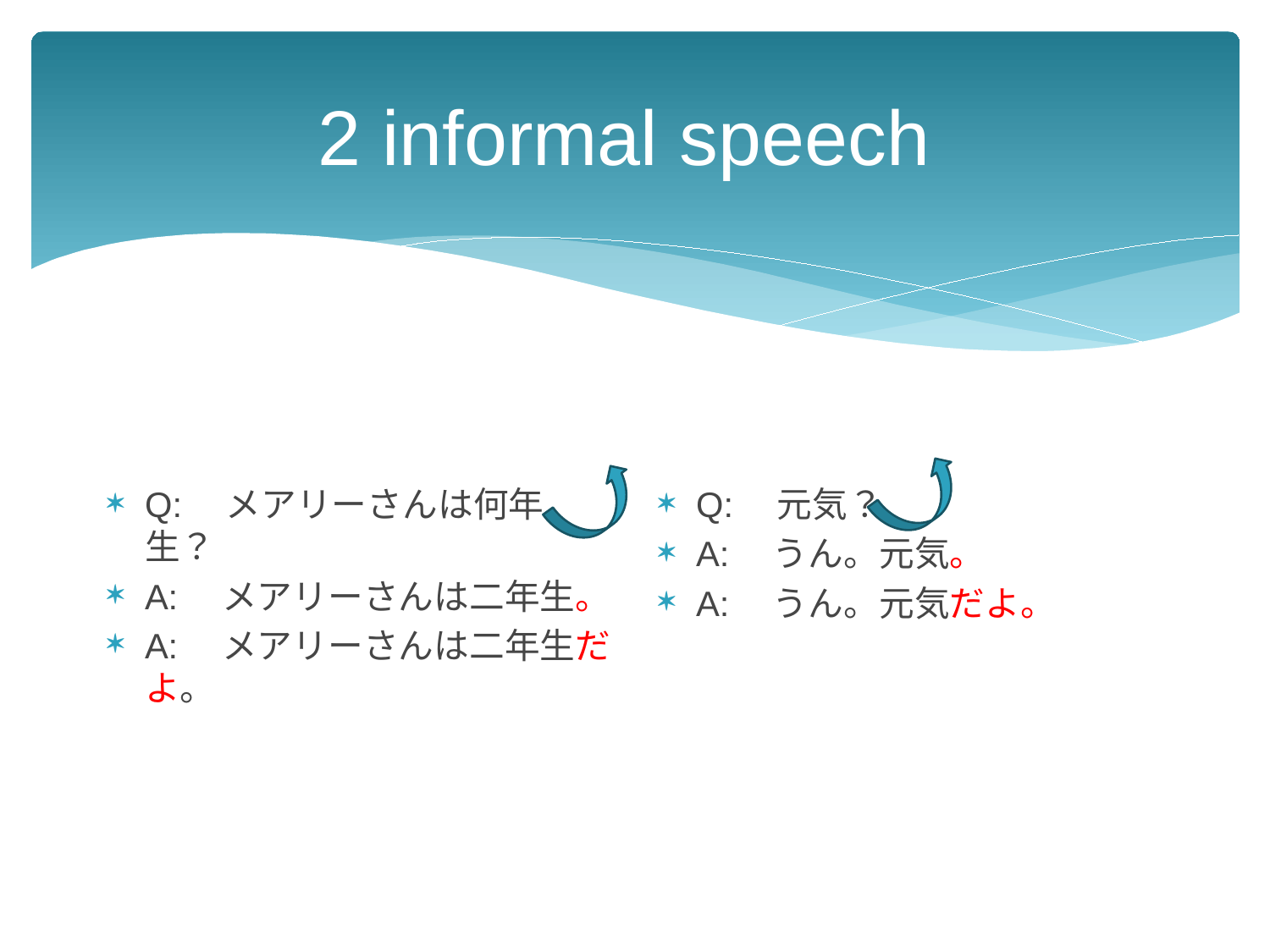

# 2 informal speech

Q:　メアリーさんは何年生？
A:　メアリーさんは二年生。
A:　メアリーさんは二年生だよ。

Q:　元気？
A:　うん。元気。
A:　うん。元気だよ。